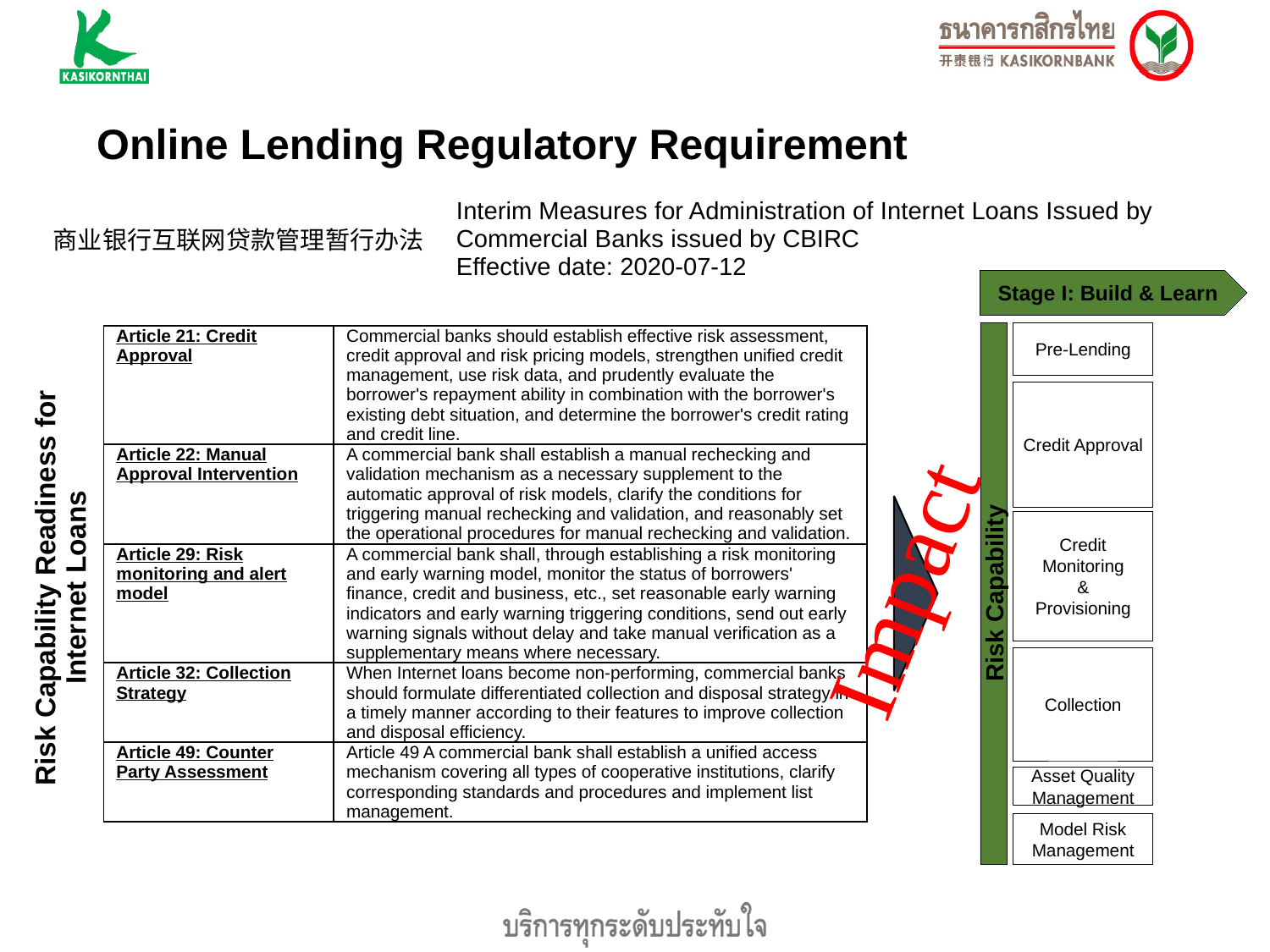

Online Lending Regulatory Requirement
| 商业银行互联网贷款管理暂行办法 | Interim Measures for Administration of Internet Loans Issued by Commercial Banks issued by CBIRC Effective date: 2020-07-12 |
| --- | --- |
Stage I: Build & Learn
Pre-Lending
| Article 21: Credit Approval | Commercial banks should establish effective risk assessment, credit approval and risk pricing models, strengthen unified credit management, use risk data, and prudently evaluate the borrower's repayment ability in combination with the borrower's existing debt situation, and determine the borrower's credit rating and credit line. |
| --- | --- |
| Article 22: Manual Approval Intervention | A commercial bank shall establish a manual rechecking and validation mechanism as a necessary supplement to the automatic approval of risk models, clarify the conditions for triggering manual rechecking and validation, and reasonably set the operational procedures for manual rechecking and validation. |
| Article 29: Risk monitoring and alert model | A commercial bank shall, through establishing a risk monitoring and early warning model, monitor the status of borrowers' finance, credit and business, etc., set reasonable early warning indicators and early warning triggering conditions, send out early warning signals without delay and take manual verification as a supplementary means where necessary. |
| Article 32: Collection Strategy | When Internet loans become non-performing, commercial banks should formulate differentiated collection and disposal strategy in a timely manner according to their features to improve collection and disposal efficiency. |
| Article 49: Counter Party Assessment | Article 49 A commercial bank shall establish a unified access mechanism covering all types of cooperative institutions, clarify corresponding standards and procedures and implement list management. |
Credit Approval
Credit
Monitoring
&
Provisioning
Impact
Risk Capability Readiness for Internet Loans

Risk Capability
Collection
Asset Quality Management
Model Risk Management